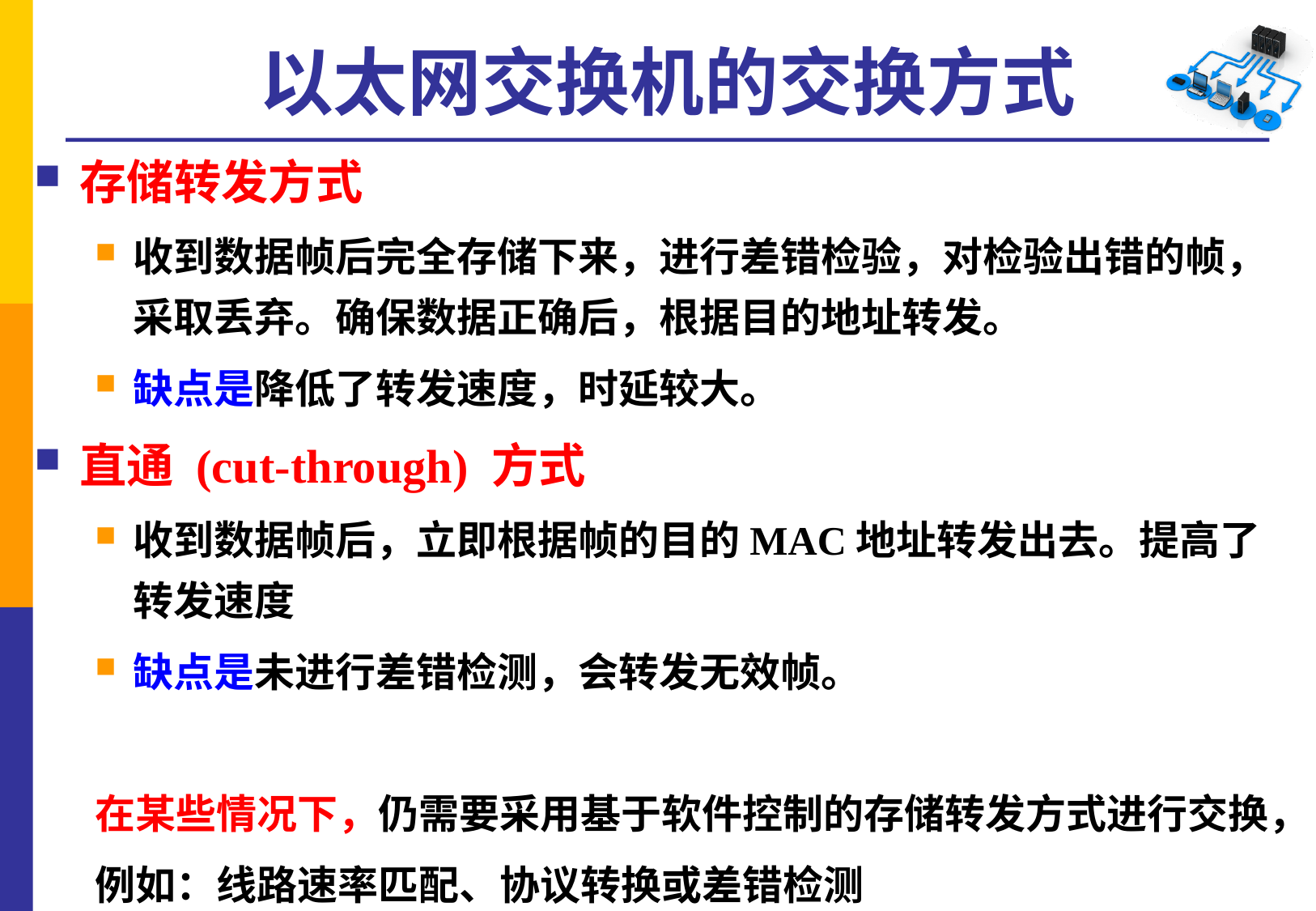

# 以太网交换机的交换方式
存储转发方式
收到数据帧后完全存储下来，进行差错检验，对检验出错的帧，采取丢弃。确保数据正确后，根据目的地址转发。
缺点是降低了转发速度，时延较大。
直通 (cut-through) 方式
收到数据帧后，立即根据帧的目的MAC地址转发出去。提高了转发速度
缺点是未进行差错检测，会转发无效帧。

在某些情况下，仍需要采用基于软件控制的存储转发方式进行交换，
例如：线路速率匹配、协议转换或差错检测